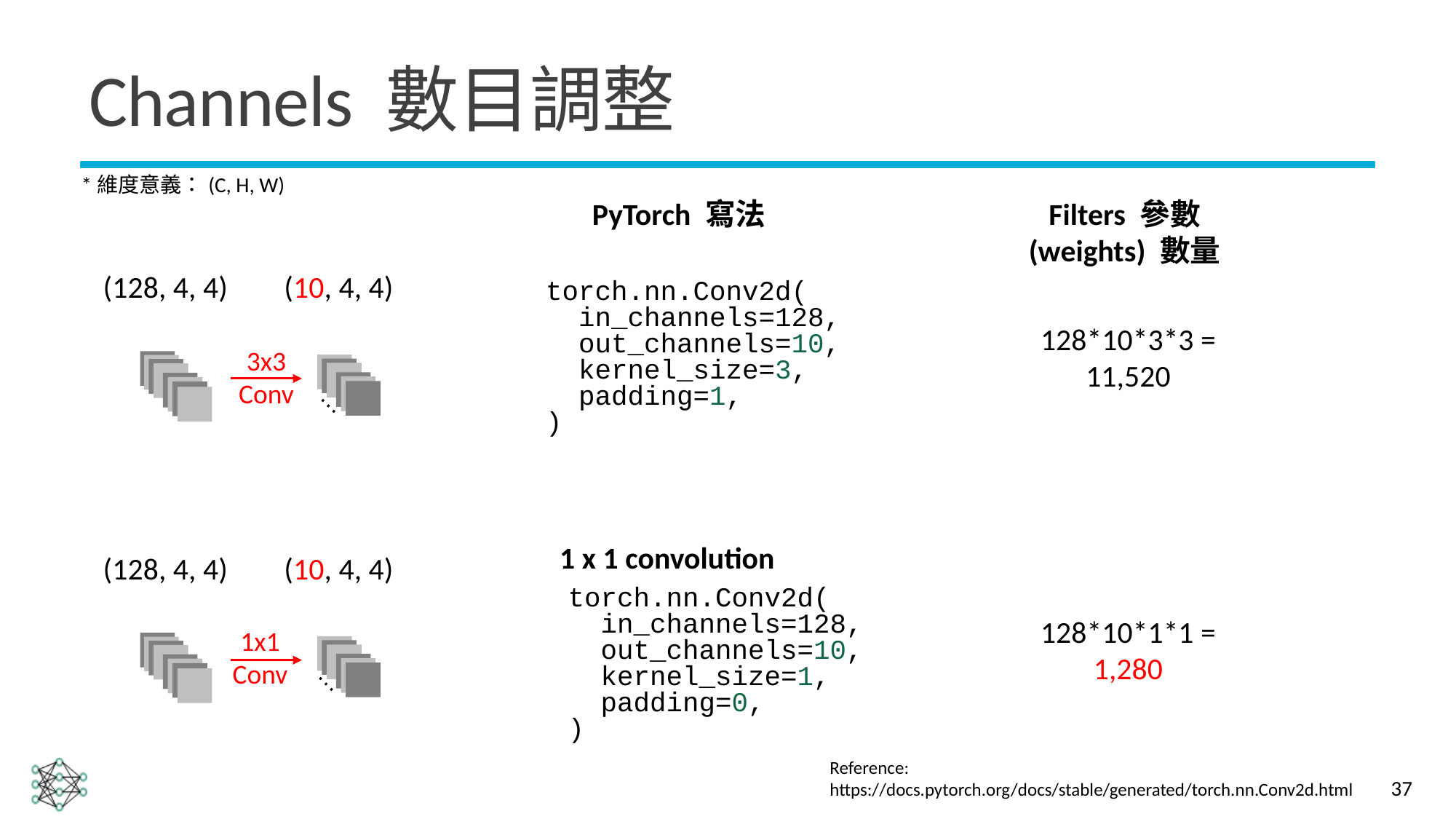

# Channels 數目調整
*維度意義：(C, H, W)
PyTorch 寫法
Filters 參數 (weights) 數量
(128, 4, 4)
(10, 4, 4)
torch.nn.Conv2d(
  in_channels=128,
  out_channels=10,
  kernel_size=3,
  padding=1,
)
128*10*3*3 = 11,520
3x3
Conv

…

1 x 1 convolution
(128, 4, 4)
(10, 4, 4)
torch.nn.Conv2d(
  in_channels=128,
  out_channels=10,
  kernel_size=1,
  padding=0,
)
128*10*1*1 = 1,280
1x1
Conv

…

Reference: https://docs.pytorch.org/docs/stable/generated/torch.nn.Conv2d.html
37